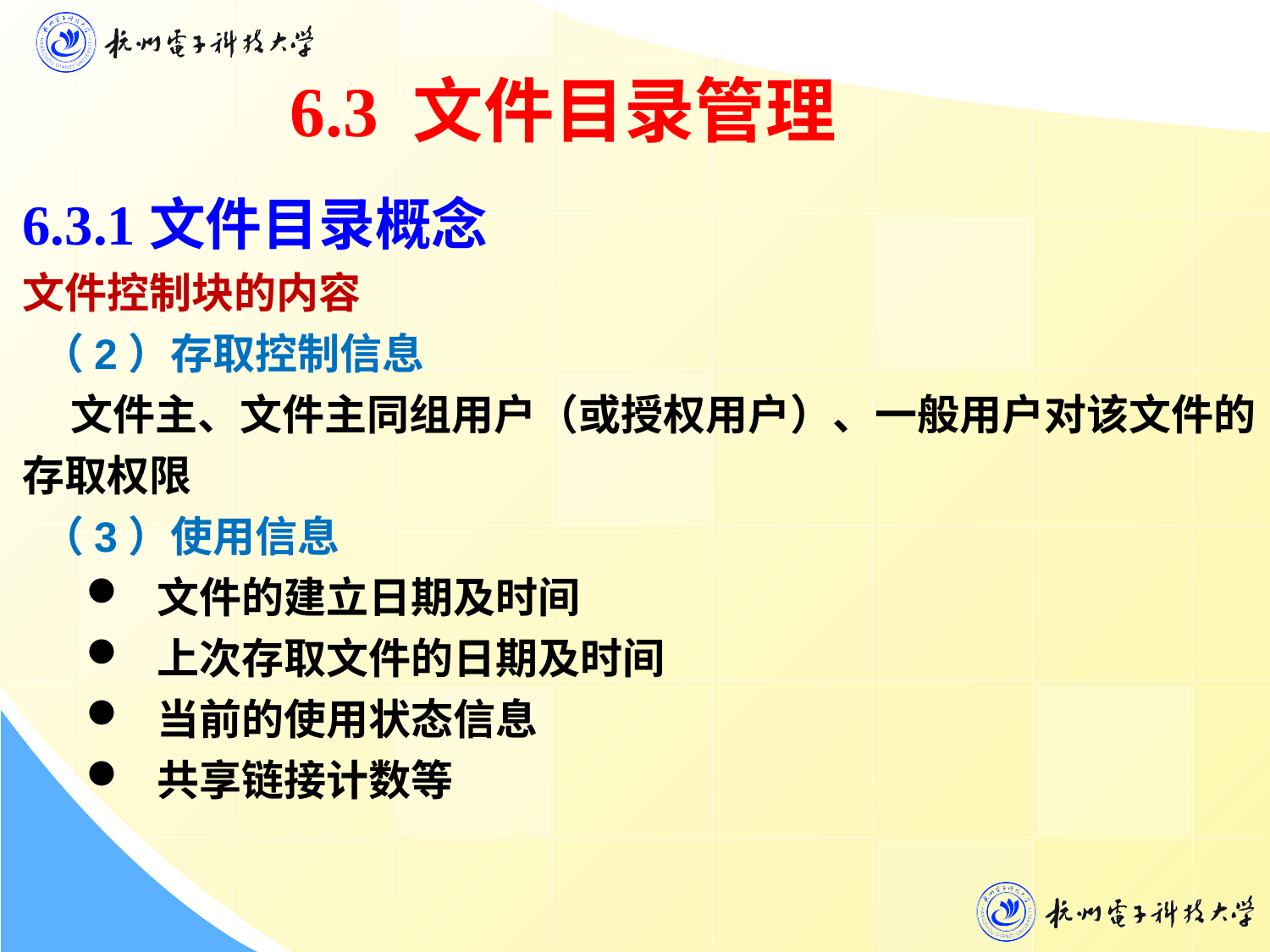

6.3 文件目录管理
6.3.1文件目录概念
文件控制块的内容
 （2）存取控制信息
    文件主、文件主同组用户（或授权用户）、一般用户对该文件的存取权限
 （3）使用信息
文件的建立日期及时间
上次存取文件的日期及时间
当前的使用状态信息
共享链接计数等